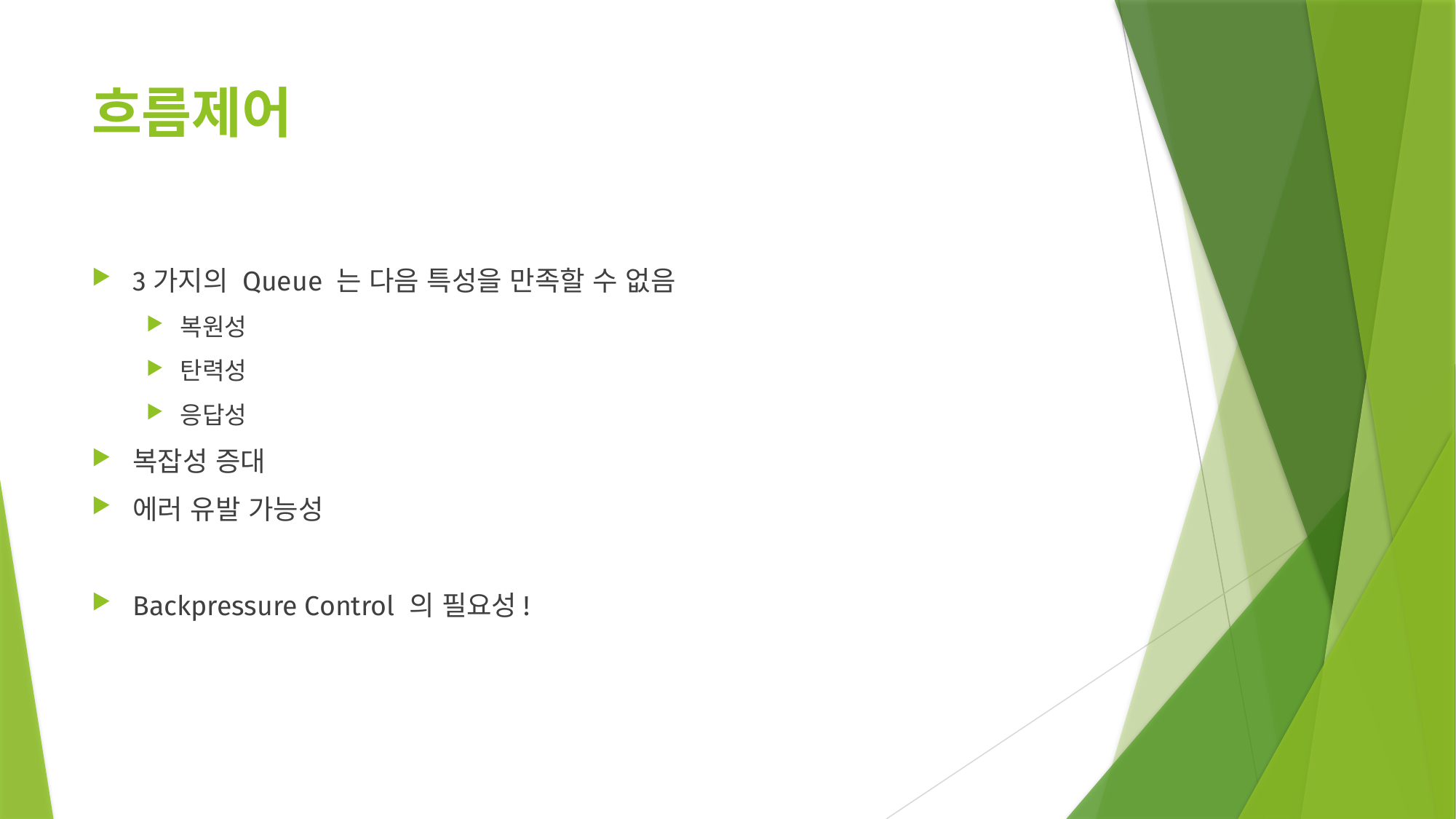

# 흐름제어
3가지의 Queue 는 다음 특성을 만족할 수 없음
복원성
탄력성
응답성
복잡성 증대
에러 유발 가능성

Backpressure Control 의 필요성!